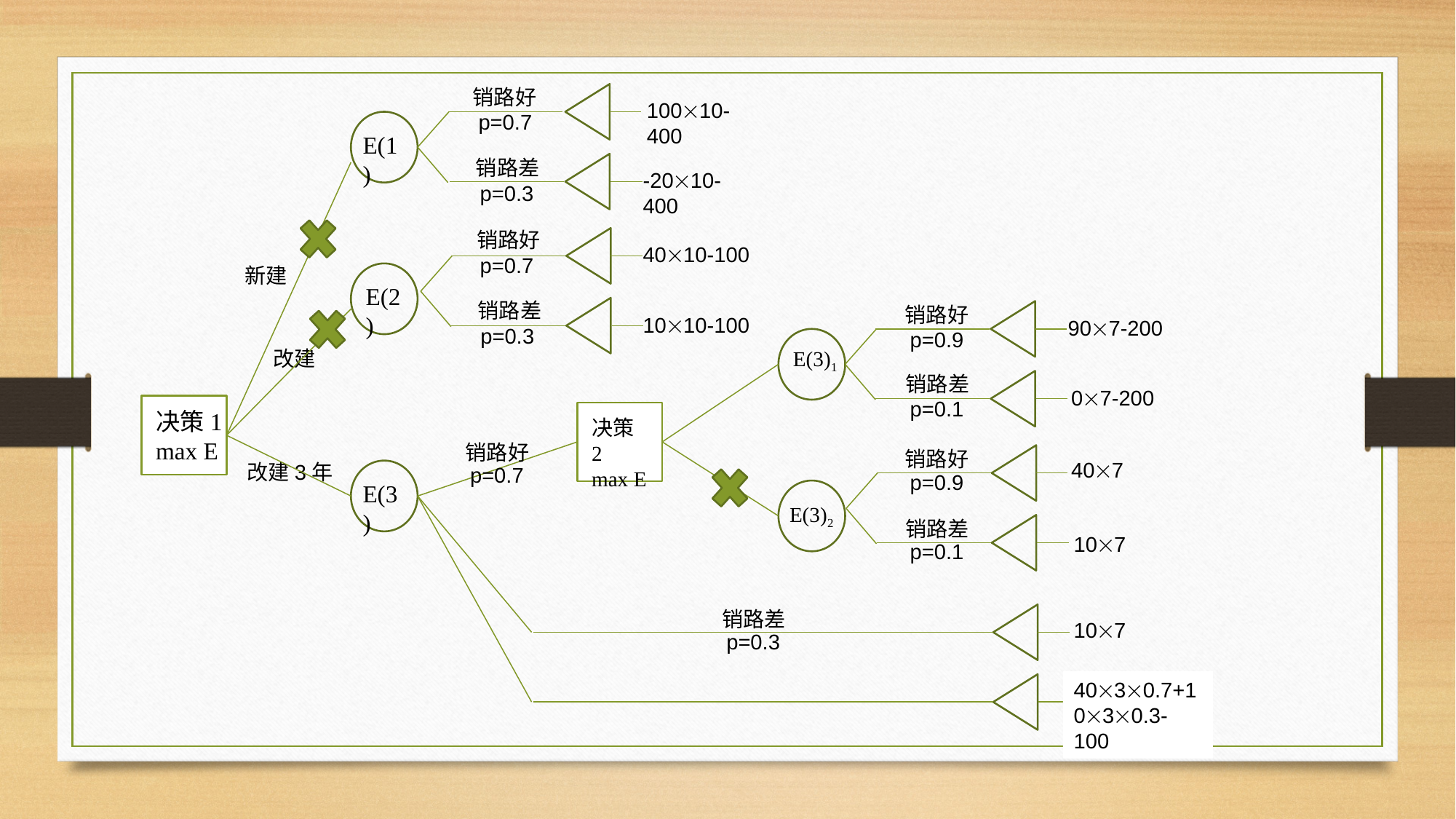

销路好

100×10-400
p=0.7
销路差
-20×10-400
p=0.3
销路好
40×10-100
p=0.7
销路差
销路好
10×10-100
90×7-200
p=0.3
p=0.9
销路差
0×7-200
p=0.1
销路好
销路好
40×7
p=0.7
p=0.9
销路差
10×7
p=0.1
销路差
10×7
p=0.3
40×3×0.7+10×3×0.3-100
E(1)
E(2)
E(3)1
决策1
max E
决策2
max E
E(3)
E(3)2

新建

改建
改建3年